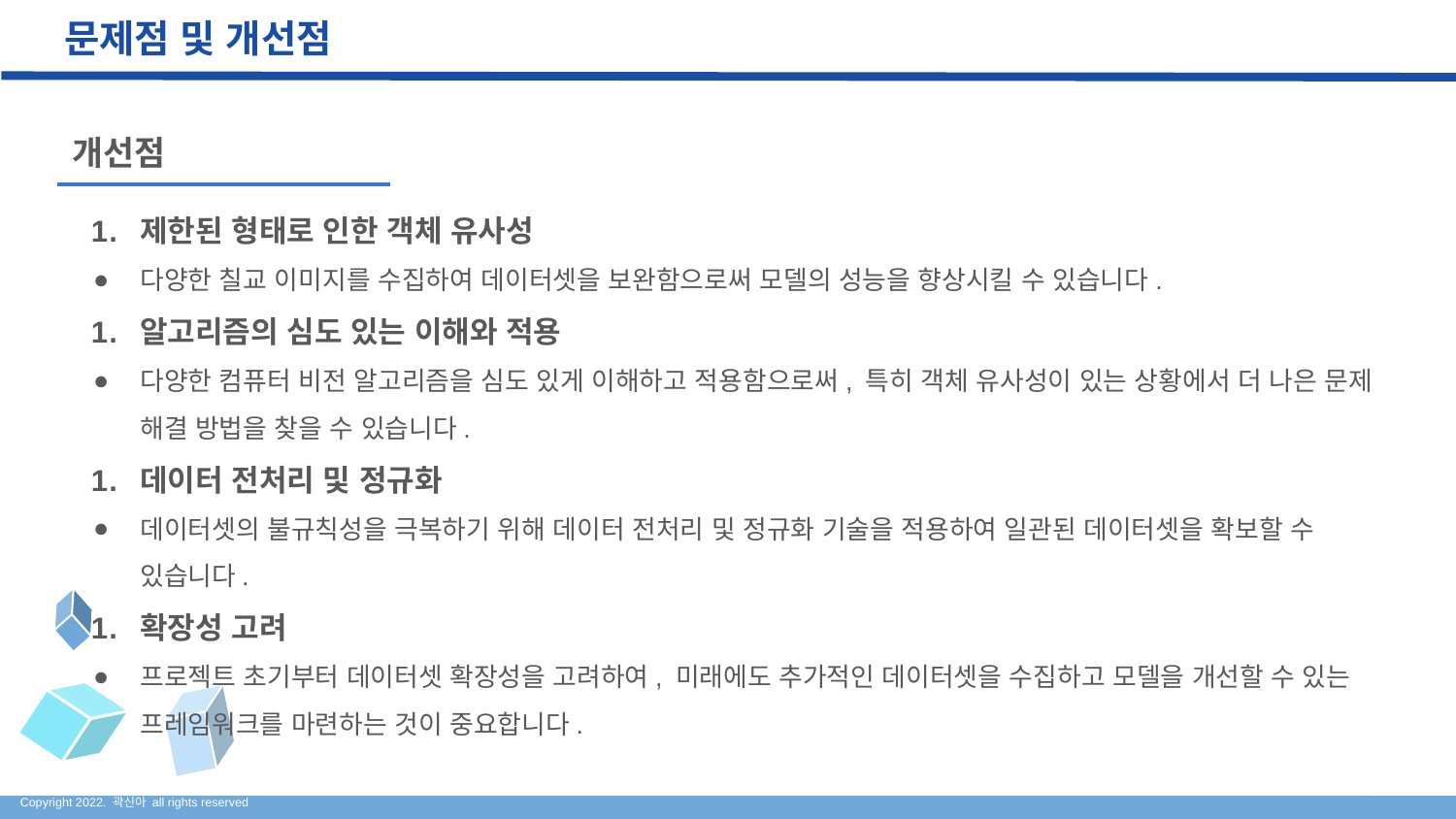

# 문제점 및 개선점
개선점
제한된 형태로 인한 객체 유사성
다양한 칠교 이미지를 수집하여 데이터셋을 보완함으로써 모델의 성능을 향상시킬 수 있습니다.
알고리즘의 심도 있는 이해와 적용
다양한 컴퓨터 비전 알고리즘을 심도 있게 이해하고 적용함으로써, 특히 객체 유사성이 있는 상황에서 더 나은 문제 해결 방법을 찾을 수 있습니다.
데이터 전처리 및 정규화
데이터셋의 불규칙성을 극복하기 위해 데이터 전처리 및 정규화 기술을 적용하여 일관된 데이터셋을 확보할 수 있습니다.
확장성 고려
프로젝트 초기부터 데이터셋 확장성을 고려하여, 미래에도 추가적인 데이터셋을 수집하고 모델을 개선할 수 있는 프레임워크를 마련하는 것이 중요합니다.